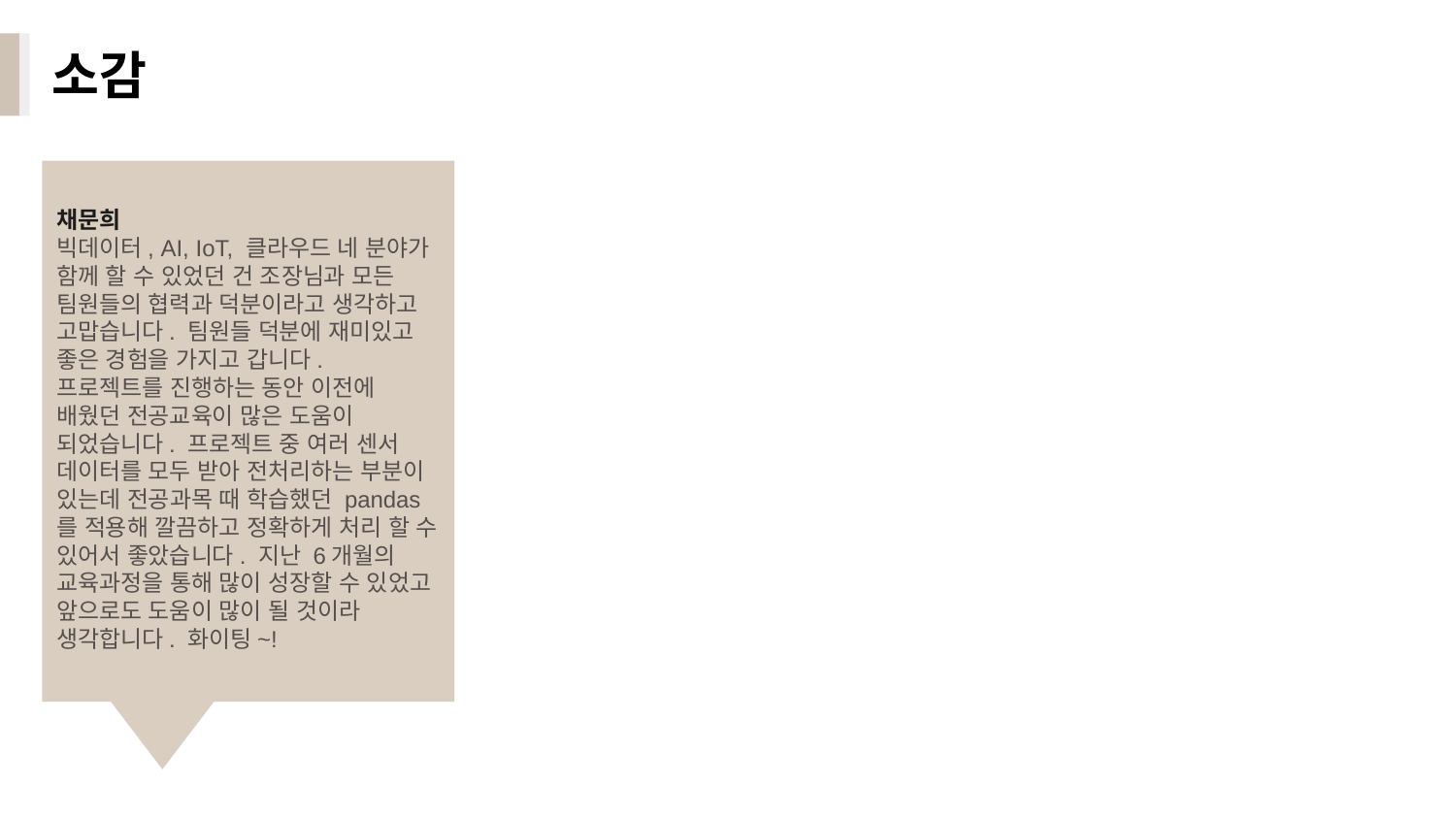

소감

채문희
빅데이터, AI, IoT, 클라우드 네 분야가 함께 할 수 있었던 건 조장님과 모든 팀원들의 협력과 덕분이라고 생각하고 고맙습니다. 팀원들 덕분에 재미있고 좋은 경험을 가지고 갑니다. 프로젝트를 진행하는 동안 이전에 배웠던 전공교육이 많은 도움이 되었습니다. 프로젝트 중 여러 센서 데이터를 모두 받아 전처리하는 부분이 있는데 전공과목 때 학습했던 pandas를 적용해 깔끔하고 정확하게 처리 할 수 있어서 좋았습니다. 지난 6개월의 교육과정을 통해 많이 성장할 수 있었고 앞으로도 도움이 많이 될 것이라 생각합니다. 화이팅~!